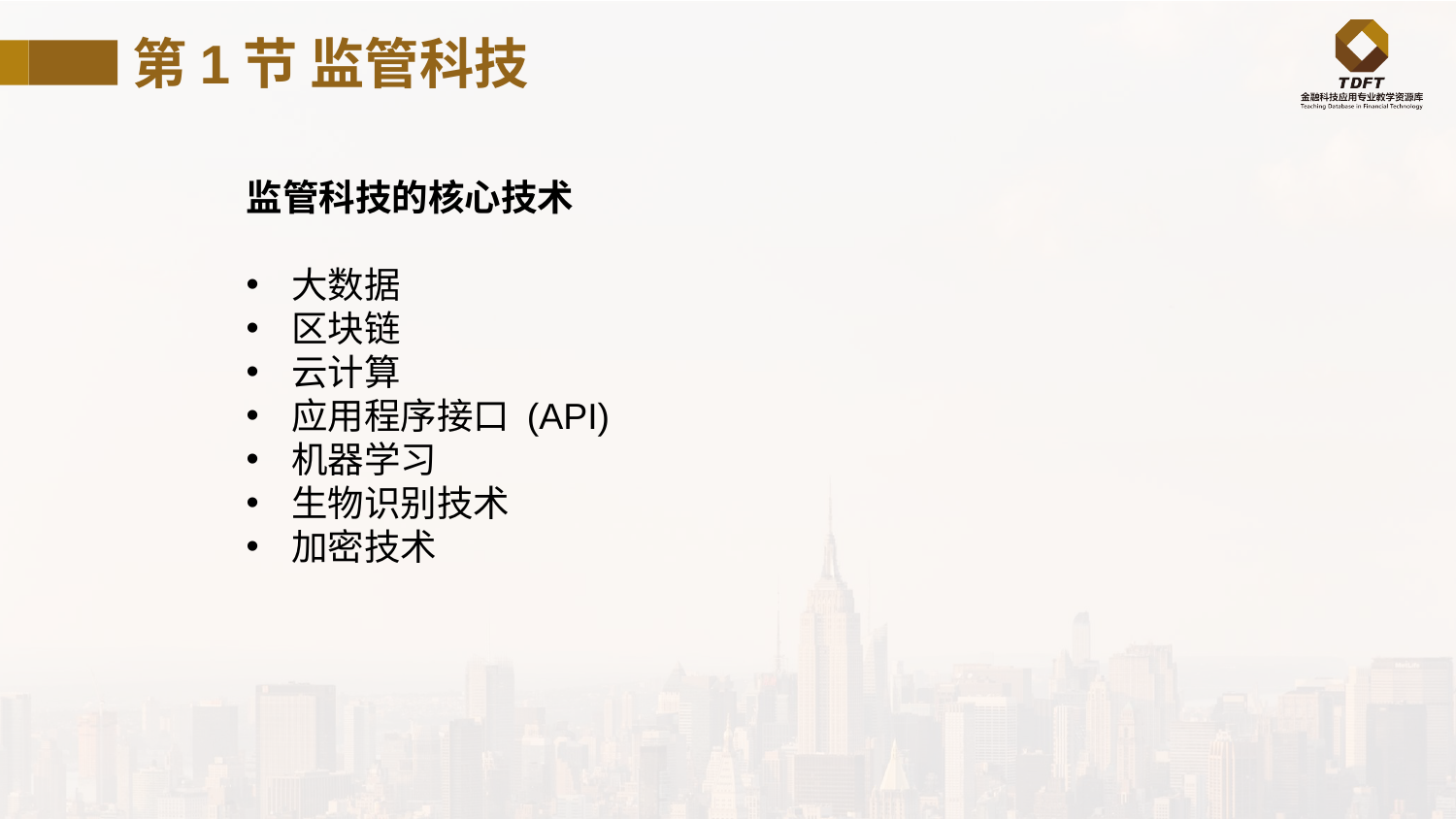

第1节 监管科技

监管科技的核心技术

大数据
区块链
云计算
应用程序接口 (API)
机器学习
生物识别技术
加密技术